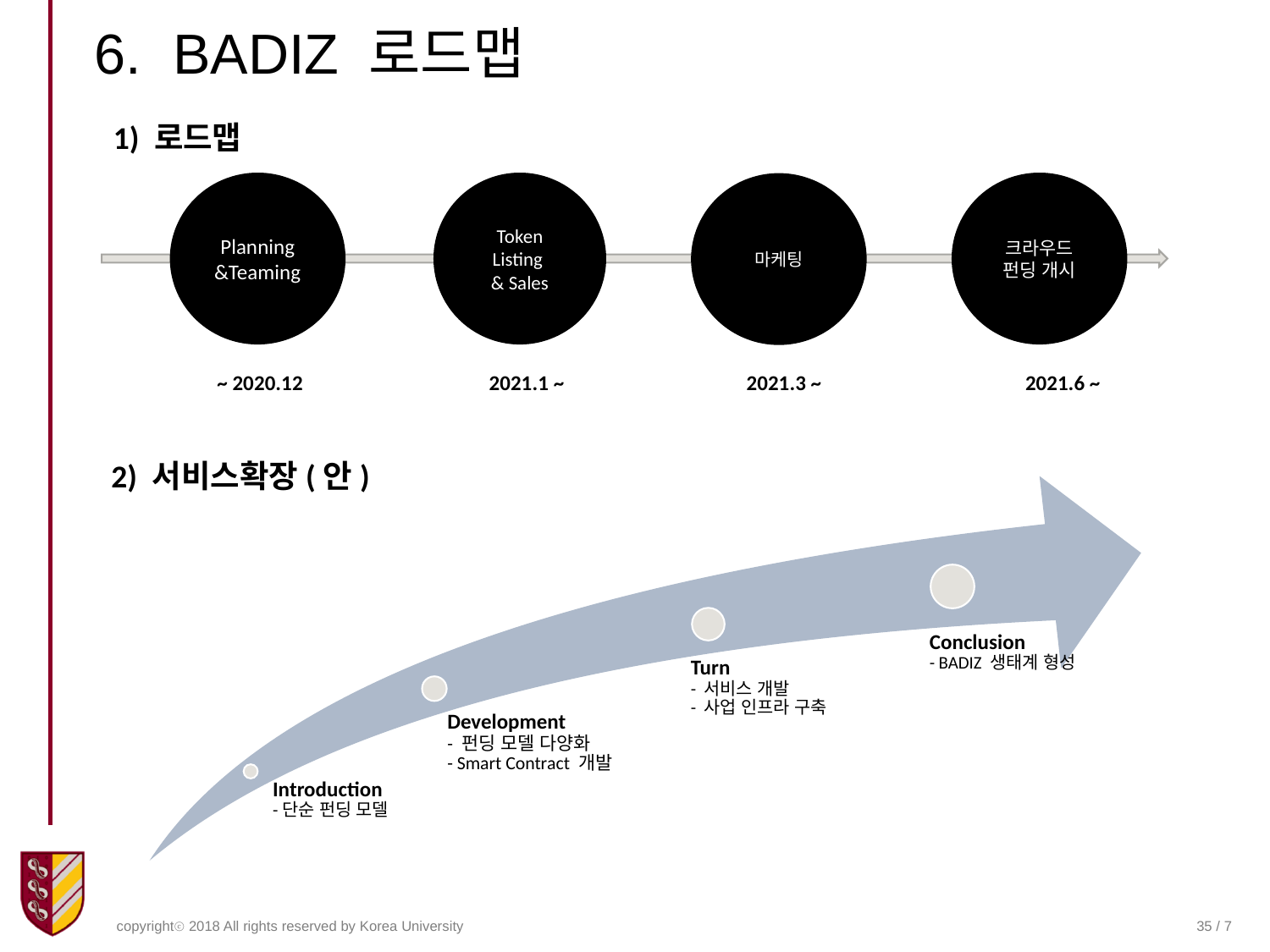

6.  BADIZ 로드맵
1) 로드맵
Planning
&Teaming
Token Listing
& Sales
크라우드
펀딩 개시
마케팅

2021.6 ~
2021.3 ~
~ 2020.12
2021.1 ~
2) 서비스확장(안)
Introduction
-단순 펀딩 모델
Development
- 펀딩 모델 다양화
- Smart Contract 개발
Turn
- 서비스 개발
- 사업 인프라 구축
Conclusion
- BADIZ 생태계 형성